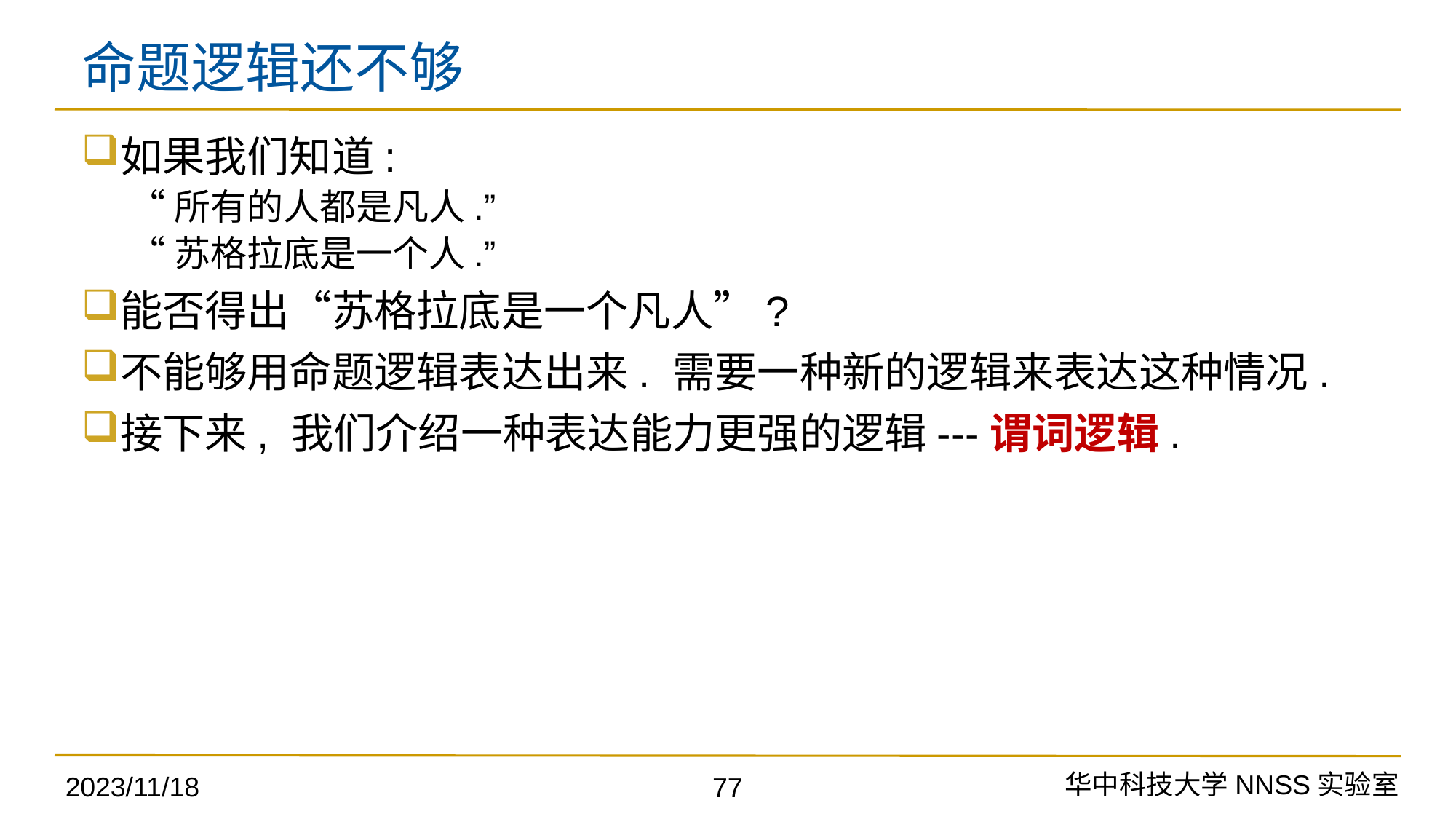

# 命题逻辑还不够
如果我们知道:
“所有的人都是凡人.”
“苏格拉底是一个人.”
能否得出“苏格拉底是一个凡人”?
不能够用命题逻辑表达出来. 需要一种新的逻辑来表达这种情况.
接下来, 我们介绍一种表达能力更强的逻辑---谓词逻辑.
华中科技大学NNSS实验室
2023/11/18
77